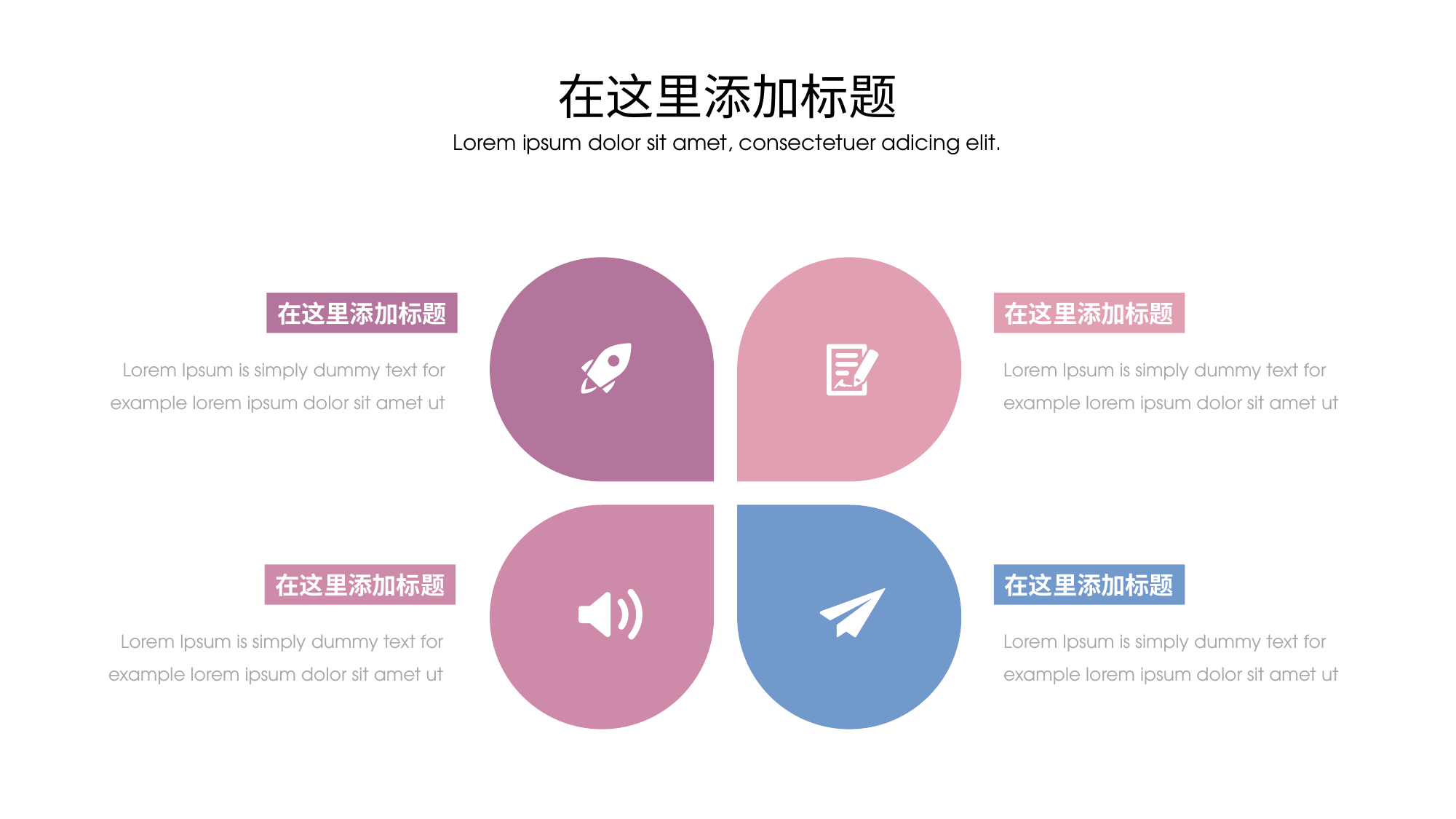

在这里添加标题
Lorem ipsum dolor sit amet, consectetuer adicing elit.

在这里添加标题
在这里添加标题
Lorem Ipsum is simply dummy text for example lorem ipsum dolor sit amet ut
Lorem Ipsum is simply dummy text for example lorem ipsum dolor sit amet ut

在这里添加标题
在这里添加标题

Lorem Ipsum is simply dummy text for example lorem ipsum dolor sit amet ut
Lorem Ipsum is simply dummy text for example lorem ipsum dolor sit amet ut